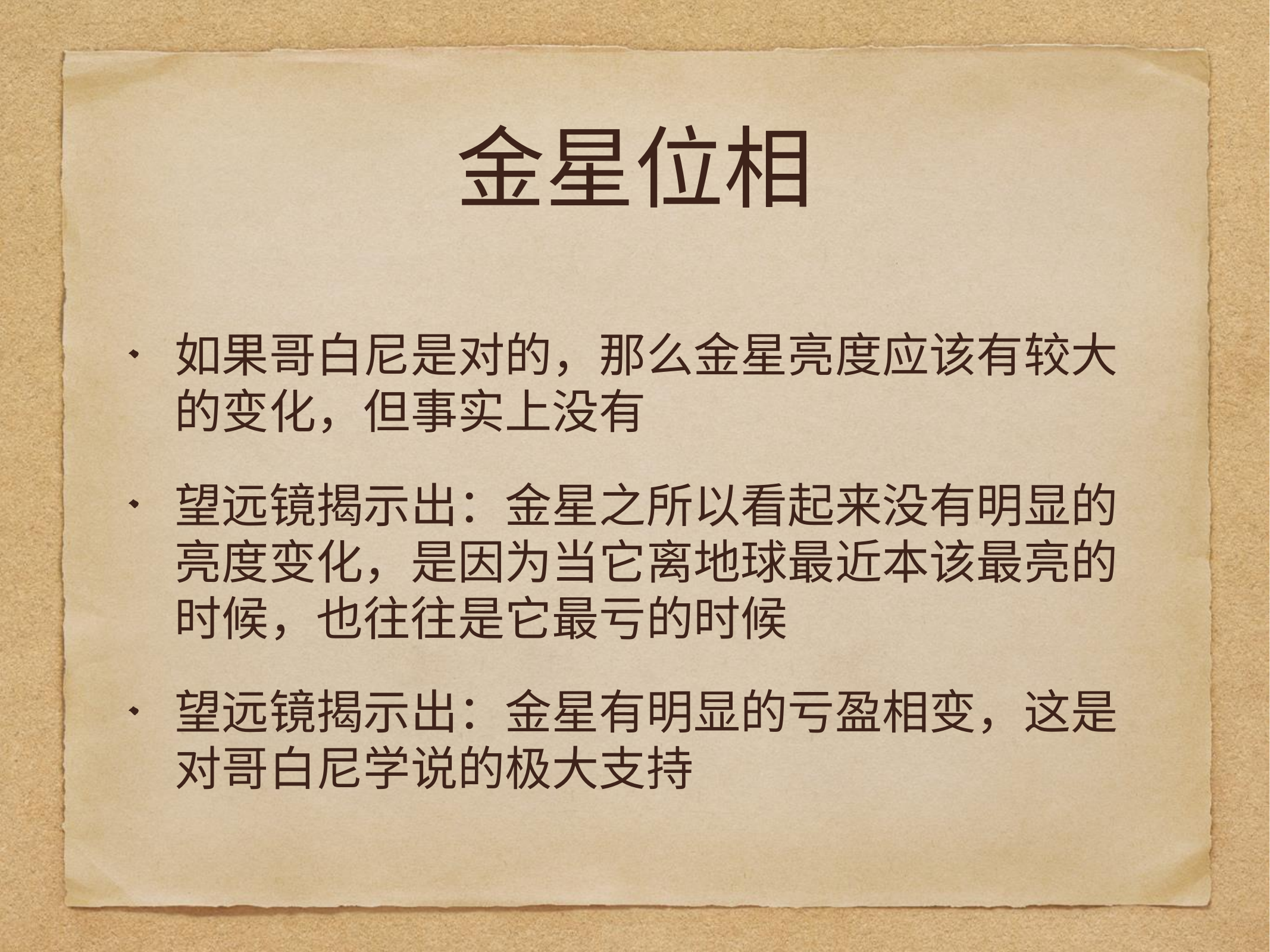

# 金星位相
如果哥白尼是对的，那么金星亮度应该有较大的变化，但事实上没有
望远镜揭示出：金星之所以看起来没有明显的亮度变化，是因为当它离地球最近本该最亮的时候，也往往是它最亏的时候
望远镜揭示出：金星有明显的亏盈相变，这是对哥白尼学说的极大支持